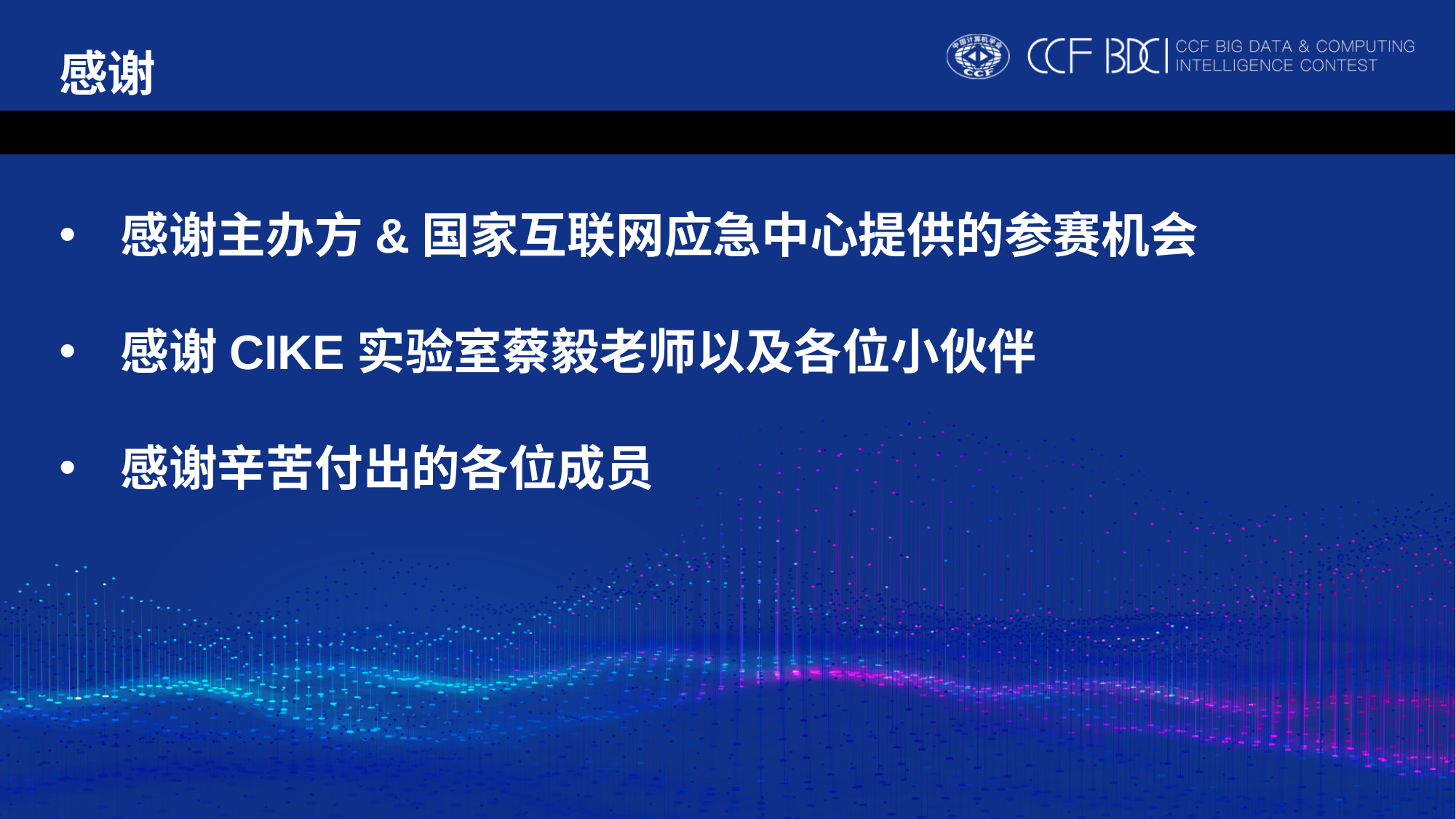

感谢

感谢主办方&国家互联网应急中心提供的参赛机会

感谢CIKE实验室蔡毅老师以及各位小伙伴

感谢辛苦付出的各位成员